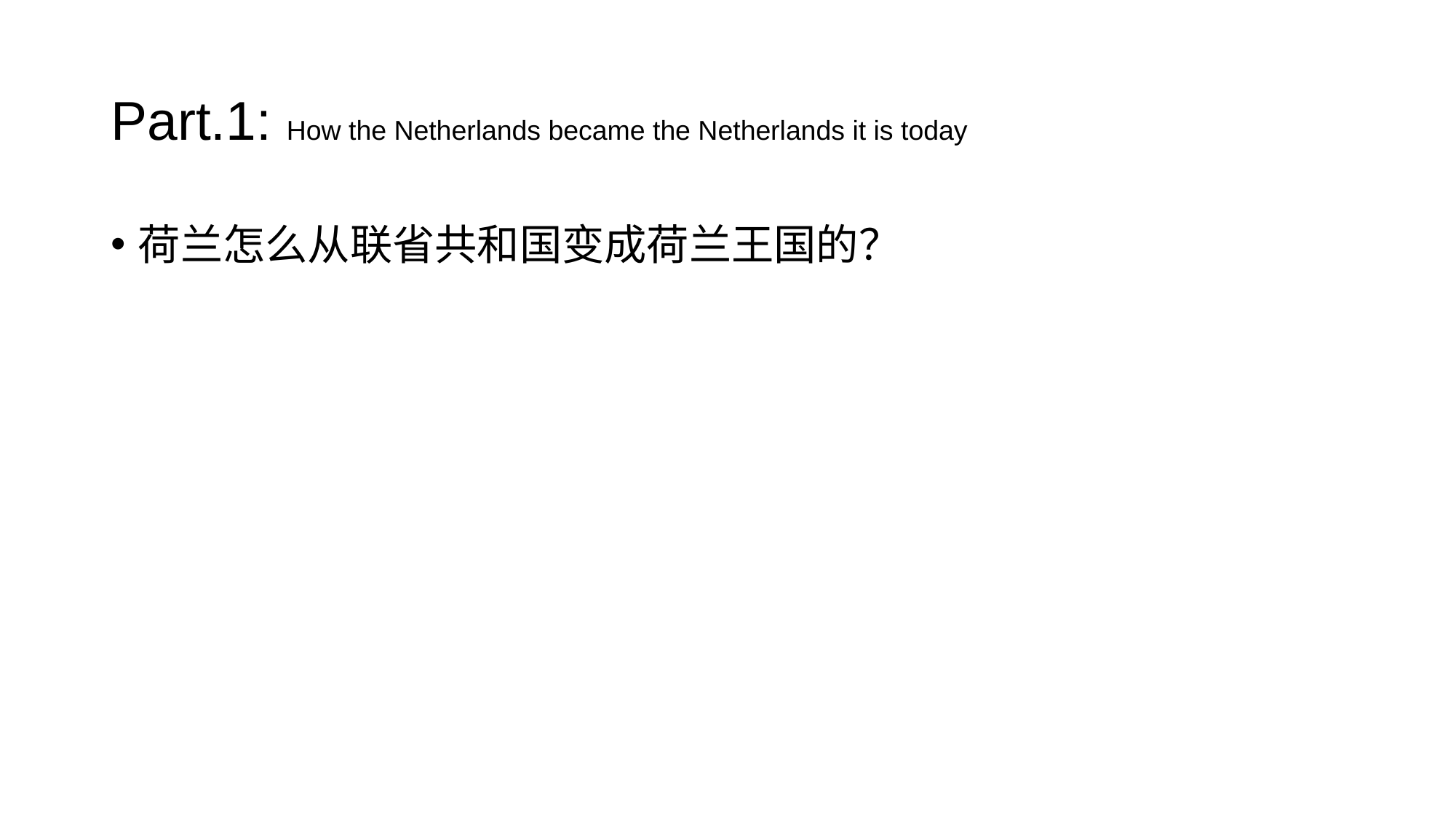

# Part.1: How the Netherlands became the Netherlands it is today
荷兰怎么从联省共和国变成荷兰王国的？